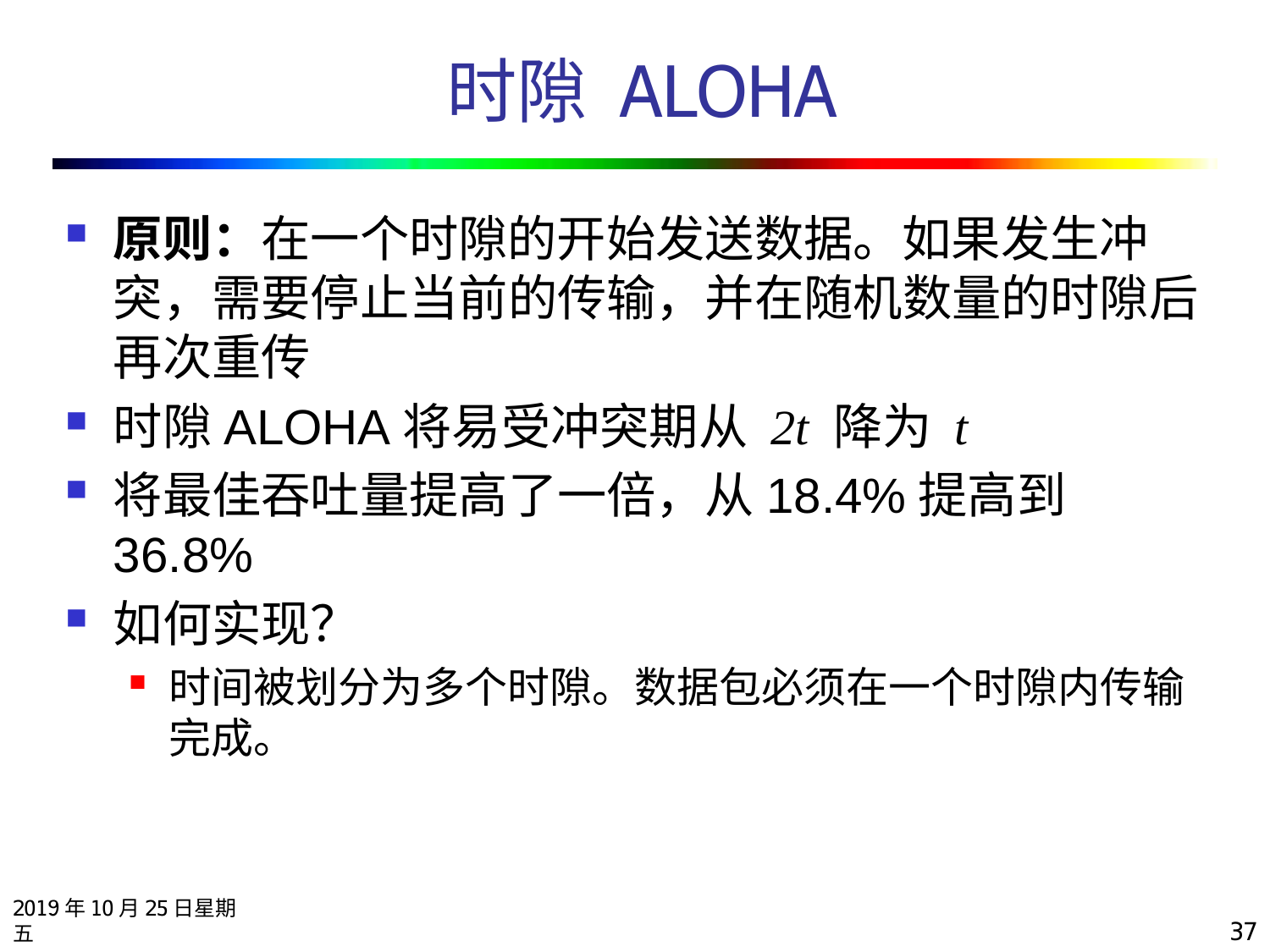

# 时隙 ALOHA
原则：在一个时隙的开始发送数据。如果发生冲突，需要停止当前的传输，并在随机数量的时隙后再次重传
时隙ALOHA将易受冲突期从 2t 降为 t
将最佳吞吐量提高了一倍，从18.4%提高到36.8%
如何实现？
时间被划分为多个时隙。数据包必须在一个时隙内传输完成。
2019年10月25日星期五
37